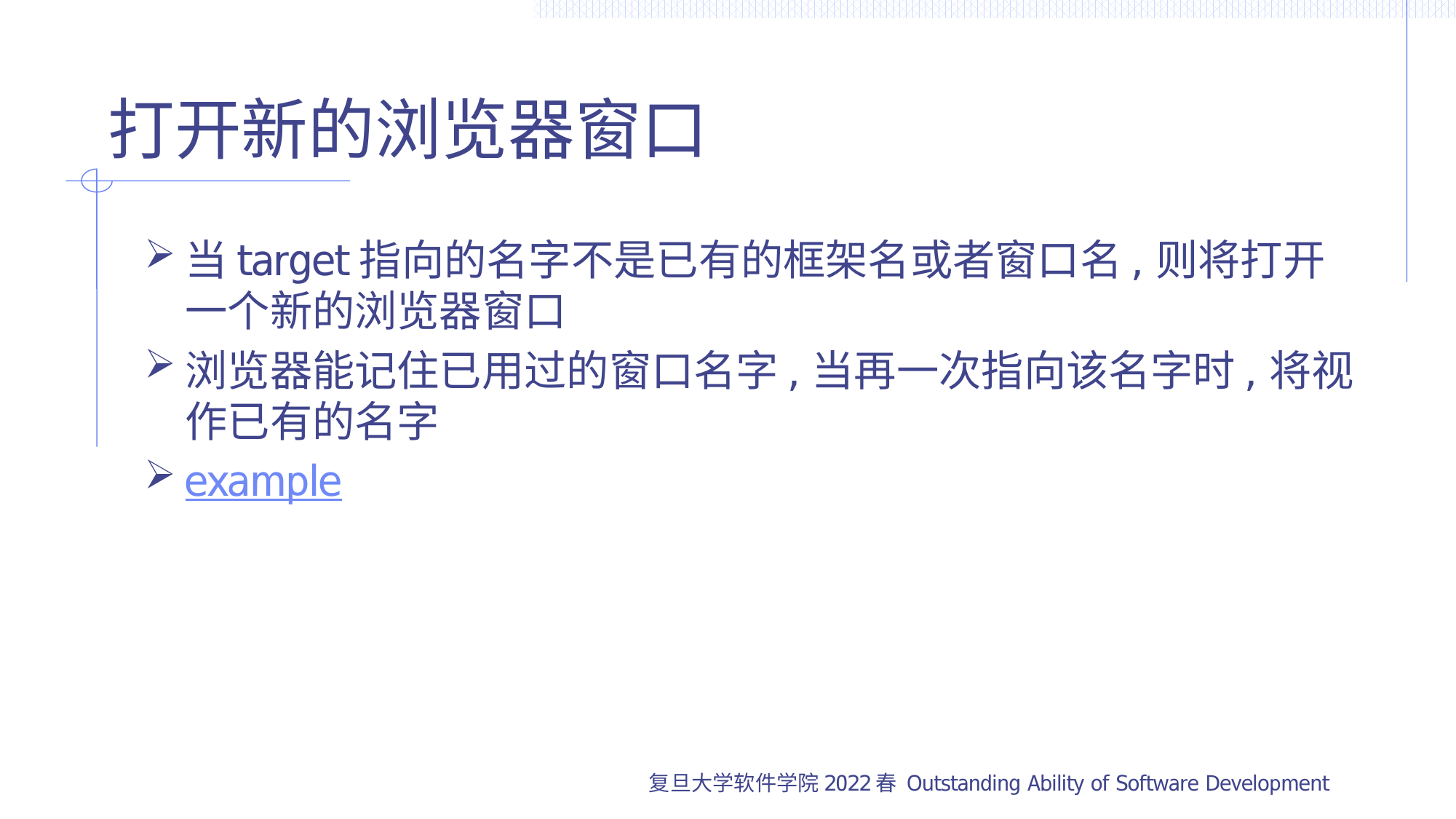

# 打开新的浏览器窗口
当target指向的名字不是已有的框架名或者窗口名,则将打开一个新的浏览器窗口
浏览器能记住已用过的窗口名字,当再一次指向该名字时,将视作已有的名字
example